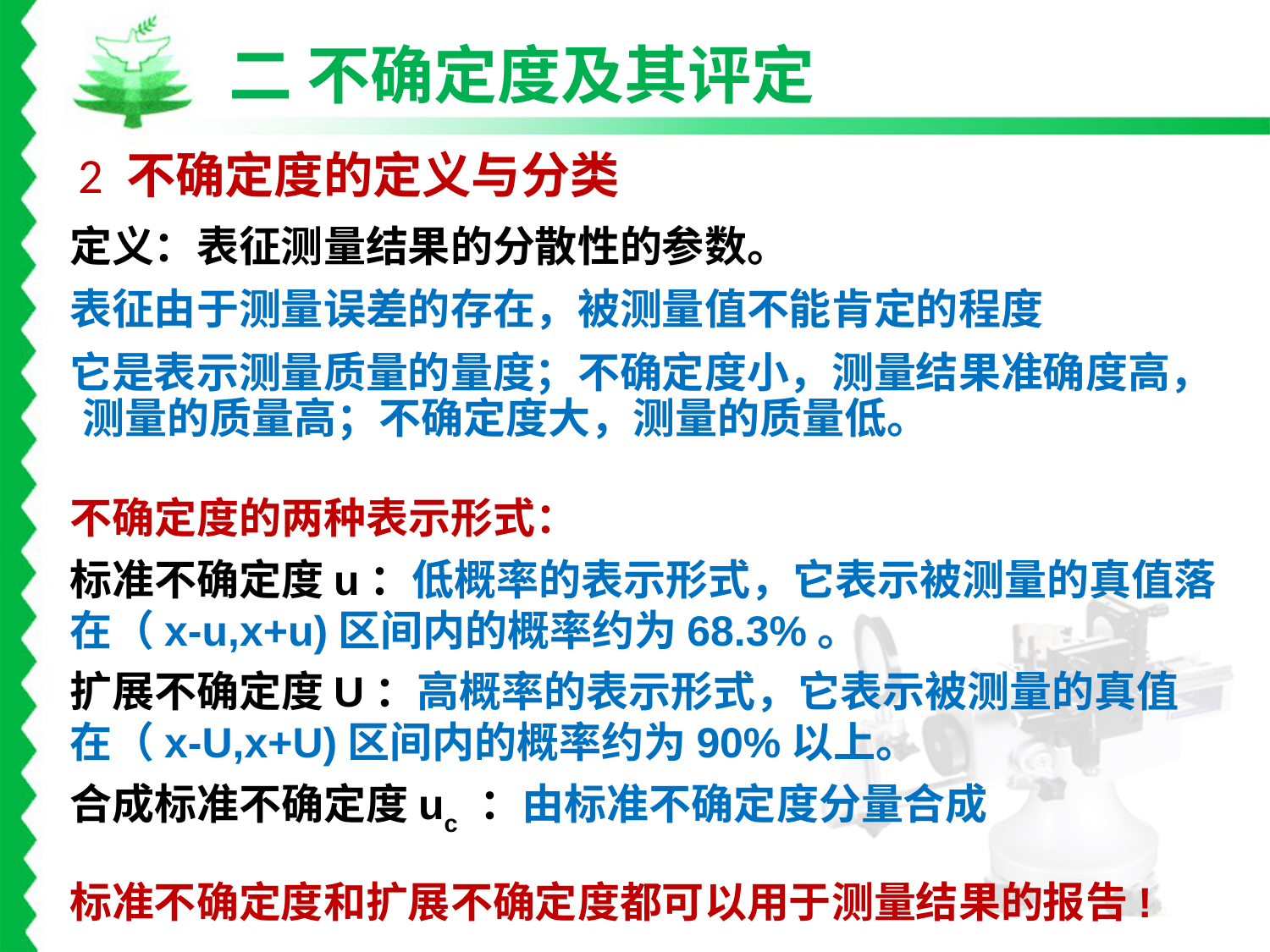

二 不确定度及其评定
2 不确定度的定义与分类
定义：表征测量结果的分散性的参数。
表征由于测量误差的存在，被测量值不能肯定的程度
它是表示测量质量的量度；不确定度小，测量结果准确度高，测量的质量高；不确定度大，测量的质量低。

不确定度的两种表示形式：
标准不确定度u：低概率的表示形式，它表示被测量的真值落在（x-u,x+u)区间内的概率约为68.3%。
扩展不确定度U：高概率的表示形式，它表示被测量的真值在（x-U,x+U)区间内的概率约为90%以上。
合成标准不确定度uc ：由标准不确定度分量合成
标准不确定度和扩展不确定度都可以用于测量结果的报告!